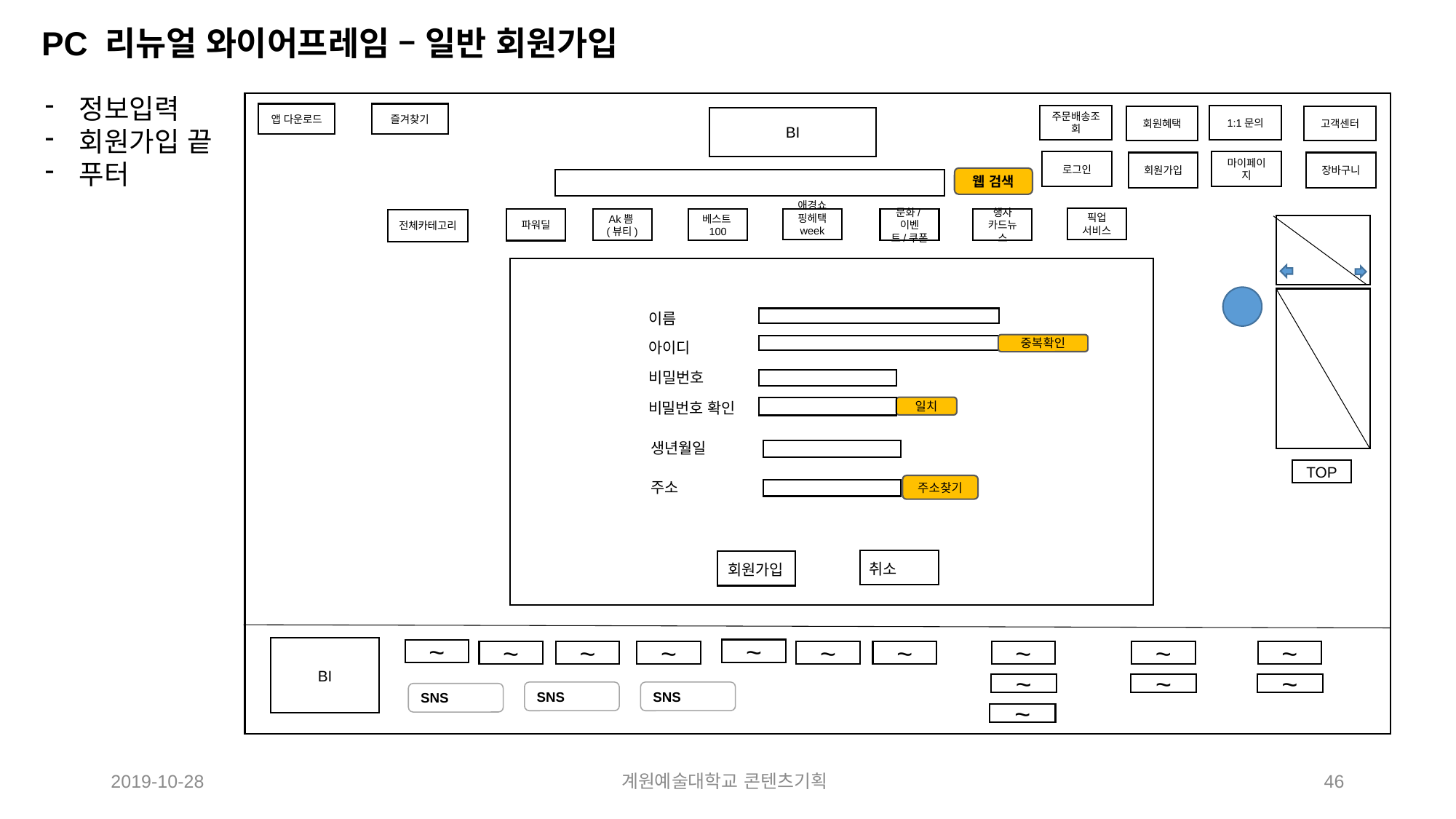

PC 리뉴얼 와이어프레임 – 일반 회원가입
정보입력
회원가입 끝
푸터

앱 다운로드
즐겨찾기
주문배송조회
1:1문의
회원혜택
고객센터
BI
로그인
마이페이지
회원가입
장바구니
웹 검색

픽업
서비스
Ak쁨(뷰티)
베스트100
애경쇼핑헤택 week

문화/이벤트/쿠폰
행사
카드뉴스
파워딜
전체카테고리

이름

아이디
중복확인

비밀번호

비밀번호 확인

일치
생년월일

TOP
주소
주소찾기

취소
회원가입
BI
~
~
~
~
~
~
~
~
~
~
~
~
~
SNS
SNS
SNS
~
2019-10-28
계원예술대학교 콘텐츠기획
46